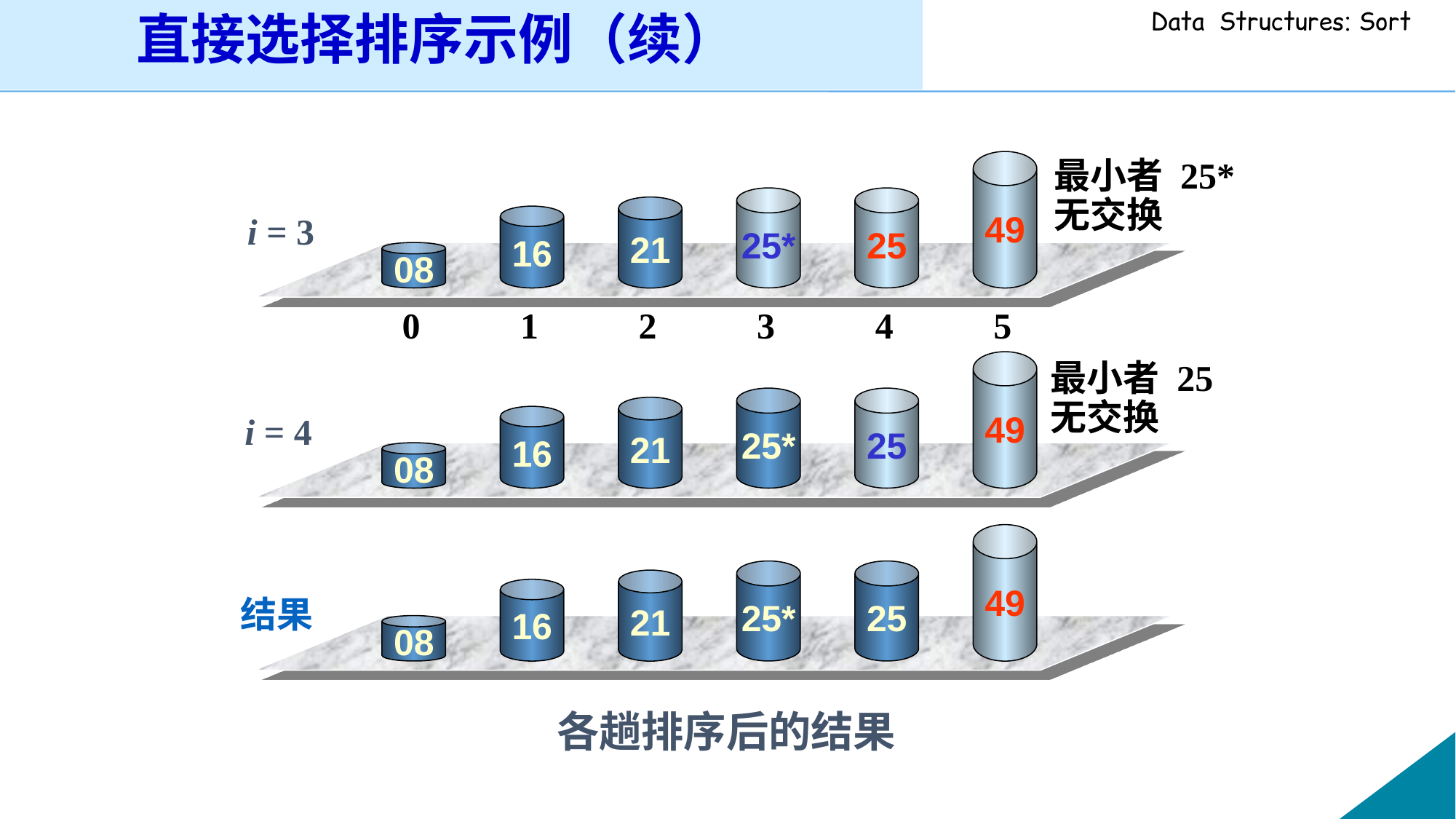

直接选择排序示例（续）
49
最小者 25*
无交换
25*
25
21
i = 3
16

08
0           1           2           3           4           5
49
最小者 25
无交换
25*
25
21
i = 4
16

08
49
25*
25
21
16
结果

08
各趟排序后的结果